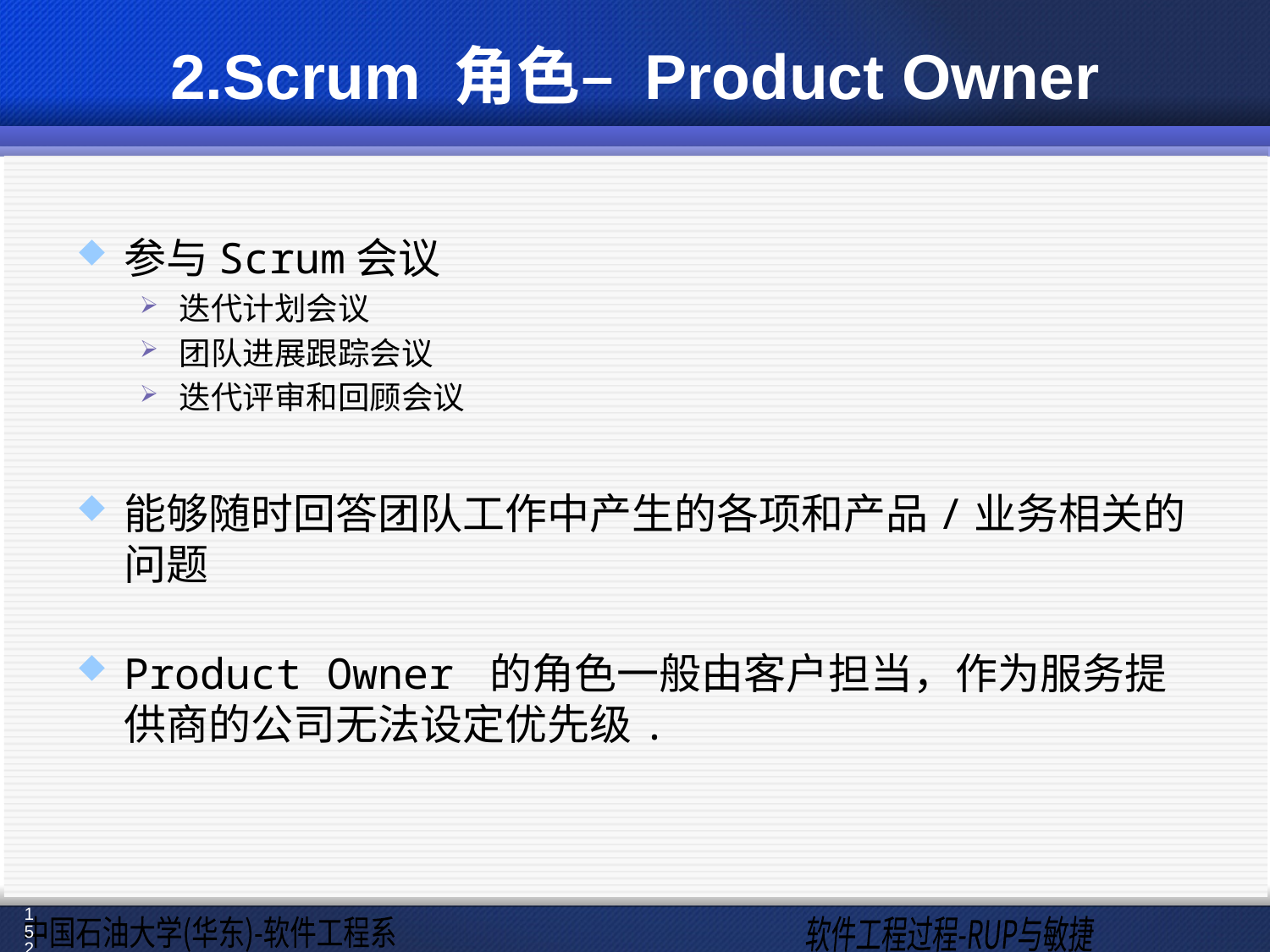

# 2.Scrum 角色– Product Owner
参与Scrum会议
迭代计划会议
团队进展跟踪会议
迭代评审和回顾会议

能够随时回答团队工作中产生的各项和产品/业务相关的问题

Product Owner 的角色一般由客户担当，作为服务提供商的公司无法设定优先级.

152